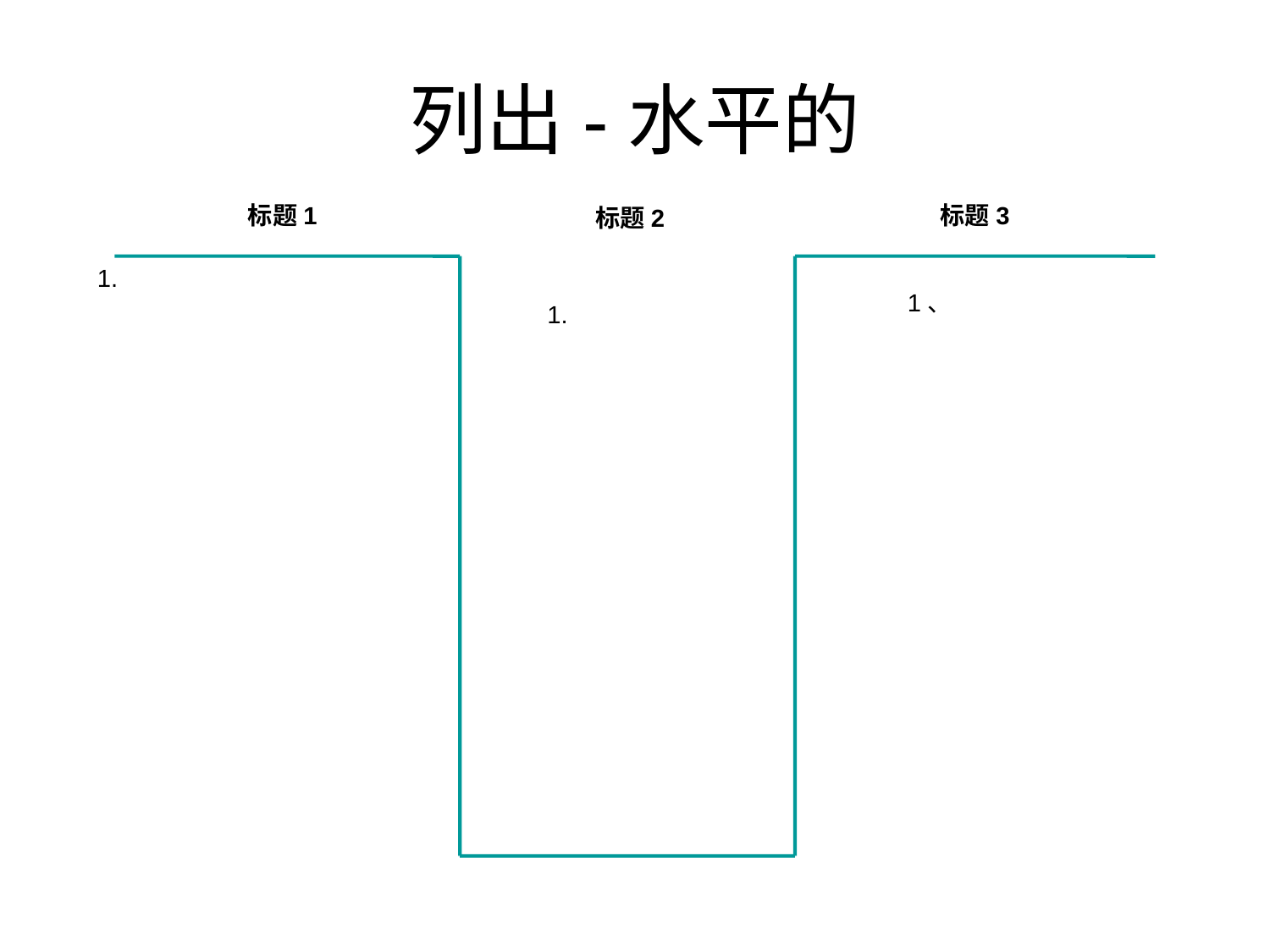

# 列出-水平的
标题1
标题3
标题2
1.

1.
1、